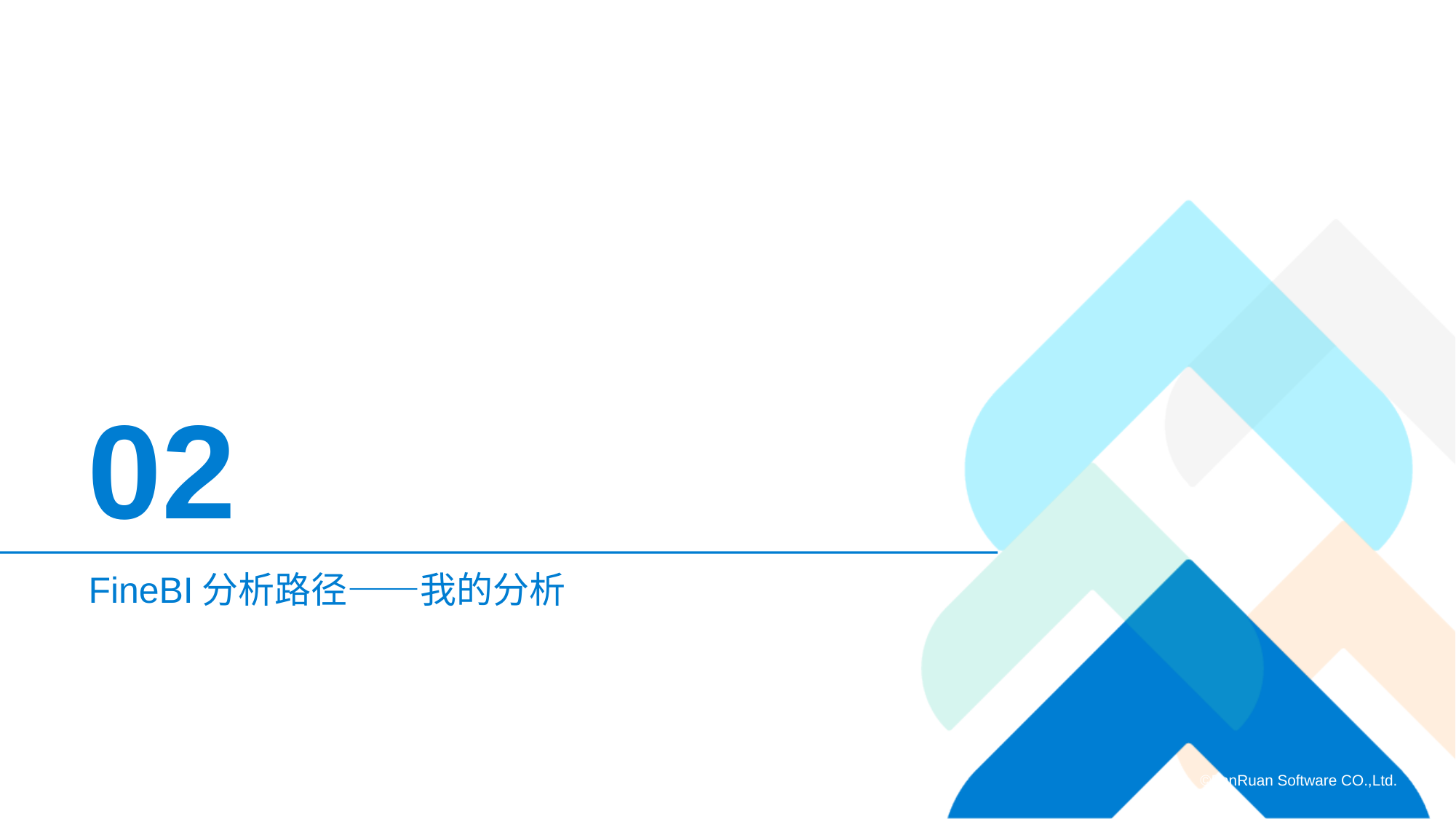

03
数据准备
02
FineBI分析路径——我的分析
帆软，让数据成为生产力！
©FanRuan Software CO.,Ltd.